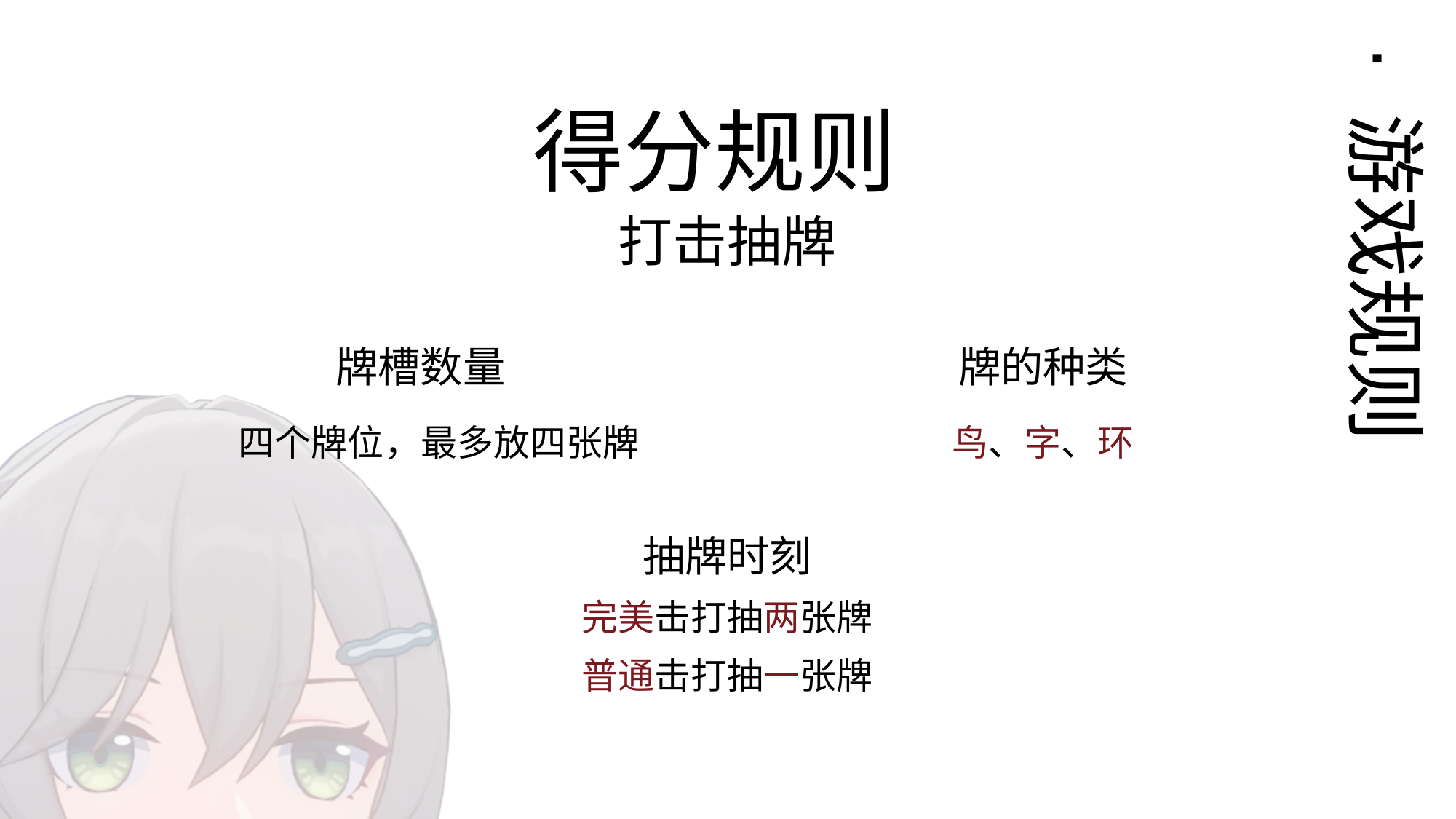

· 游戏规则
得分规则
打击抽牌

牌槽数量
牌的种类
鸟、字、环
四个牌位，最多放四张牌
抽牌时刻
完美击打抽两张牌
普通击打抽一张牌